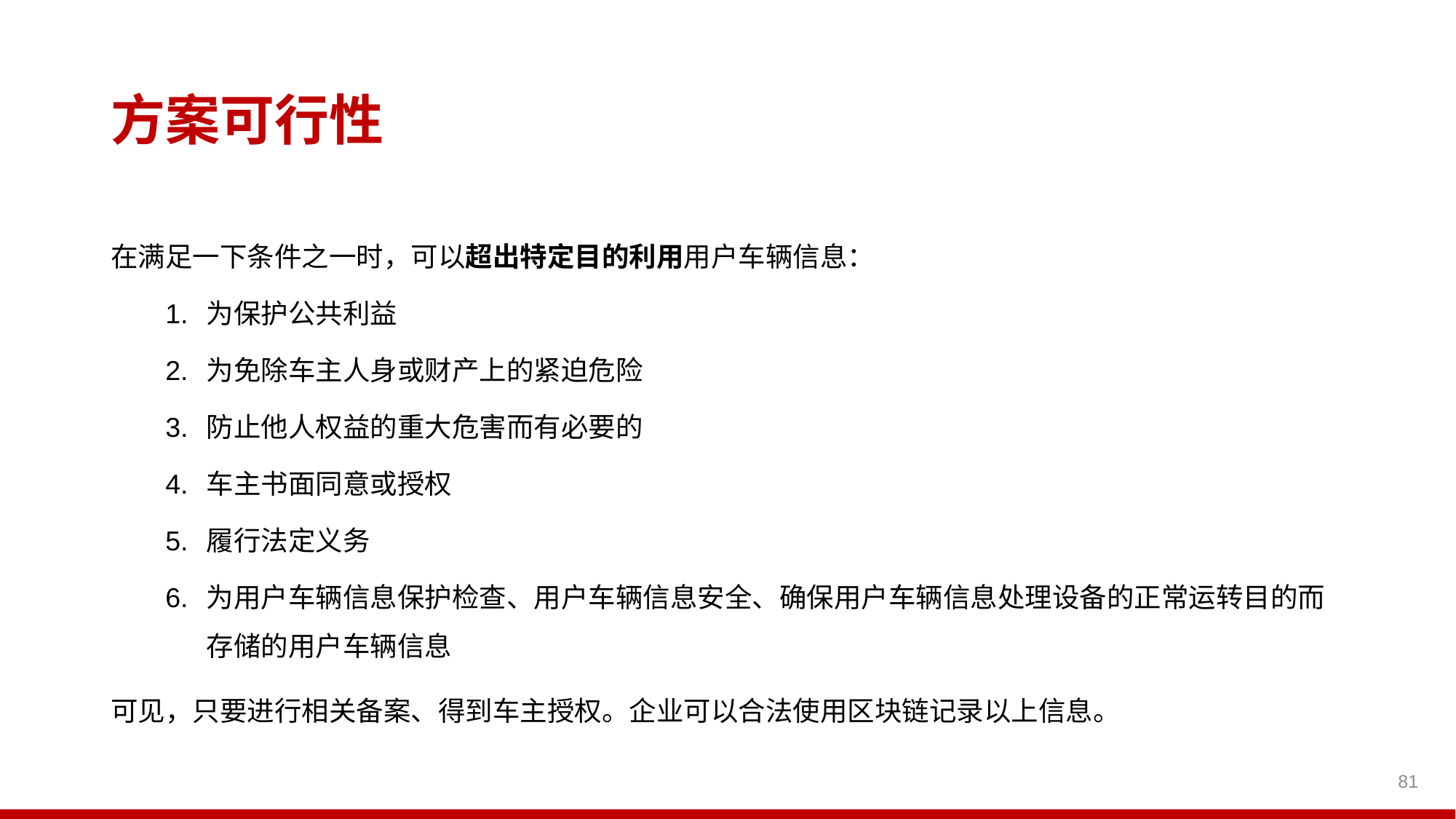

方案可行性
在满足一下条件之一时，可以超出特定目的利用用户车辆信息：
为保护公共利益
为免除车主人身或财产上的紧迫危险
防止他人权益的重大危害而有必要的
车主书面同意或授权
履行法定义务
为用户车辆信息保护检查、用户车辆信息安全、确保用户车辆信息处理设备的正常运转目的而存储的用户车辆信息
可见，只要进行相关备案、得到车主授权。企业可以合法使用区块链记录以上信息。
81